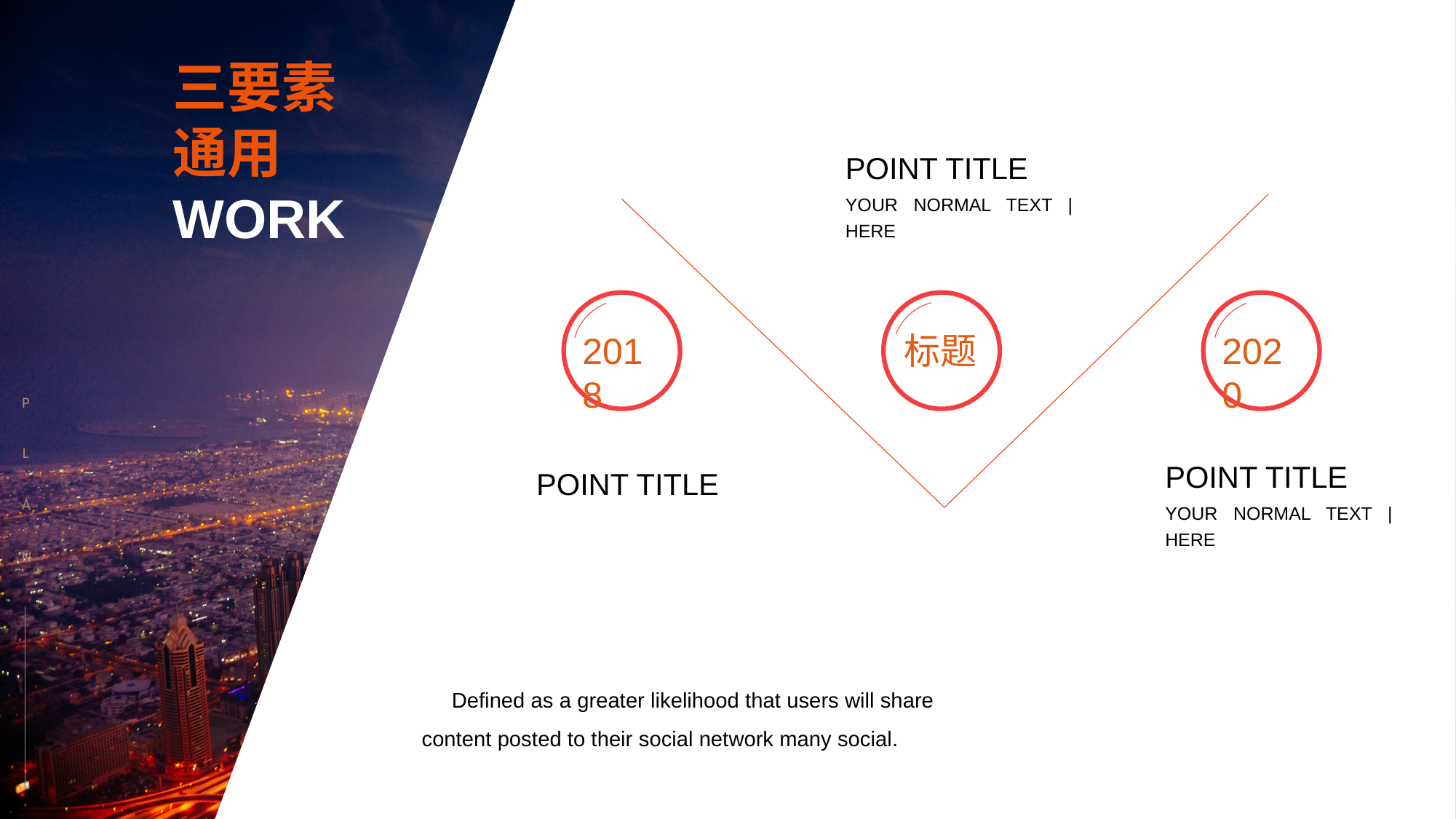

三要素
通用
WORK

POINT TITLE
YOUR NORMAL TEXT | HERE

标题

2018
POINT TITLE

2020

POINT TITLE
YOUR NORMAL TEXT | HERE

P
 L
A
N
     Defined as a greater likelihood that users will share content posted to their social network many social.